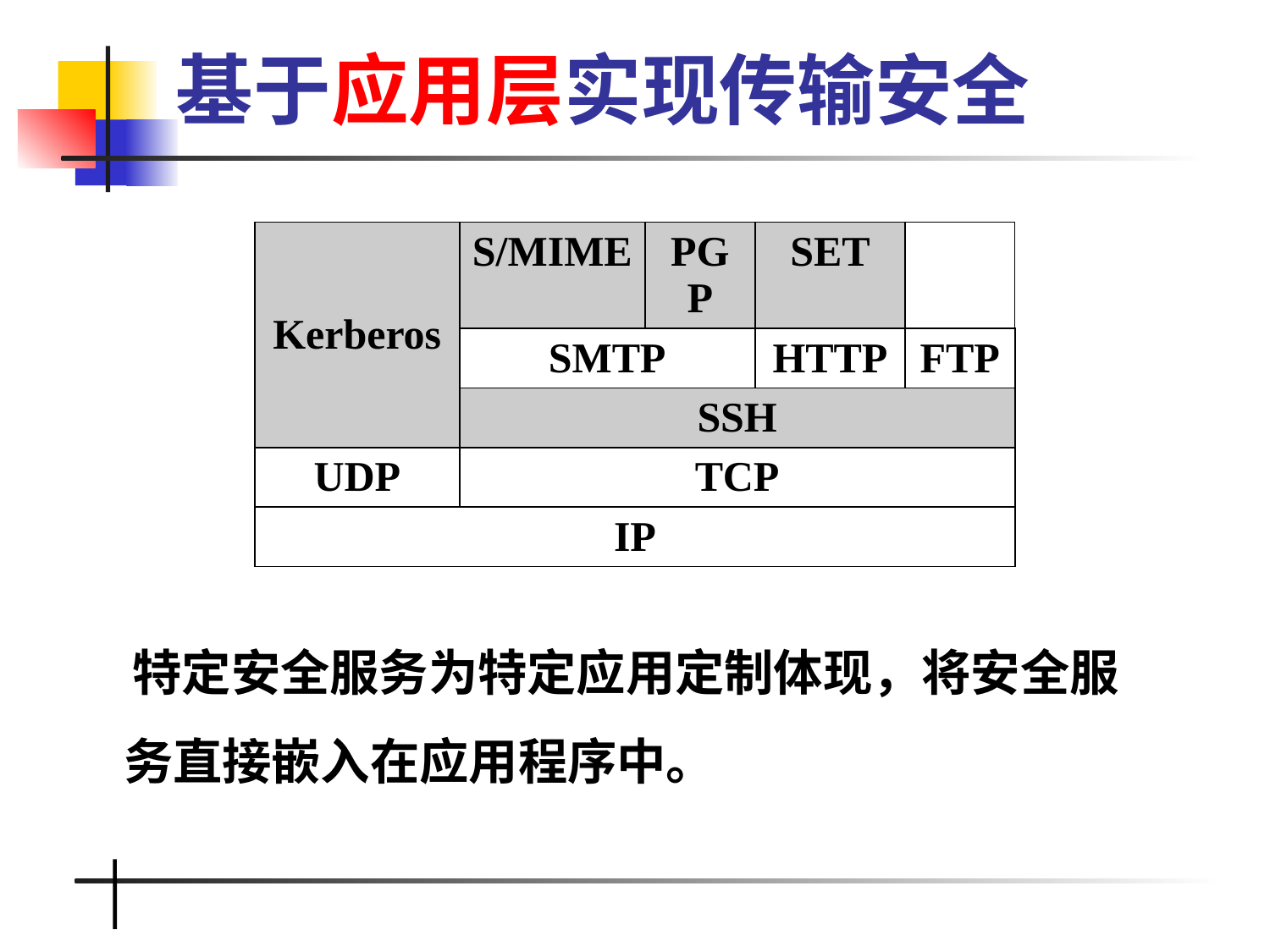

# 基于应用层实现传输安全
| Kerberos | S/MIME | PGP | SET |  |
| --- | --- | --- | --- | --- |
|  | SMTP |  | HTTP | FTP |
|  | SSH |  |  |  |
| UDP | TCP |  |  |  |
| IP |  |  |  |  |
    特定安全服务为特定应用定制体现，将安全服务直接嵌入在应用程序中。
2021/11/15